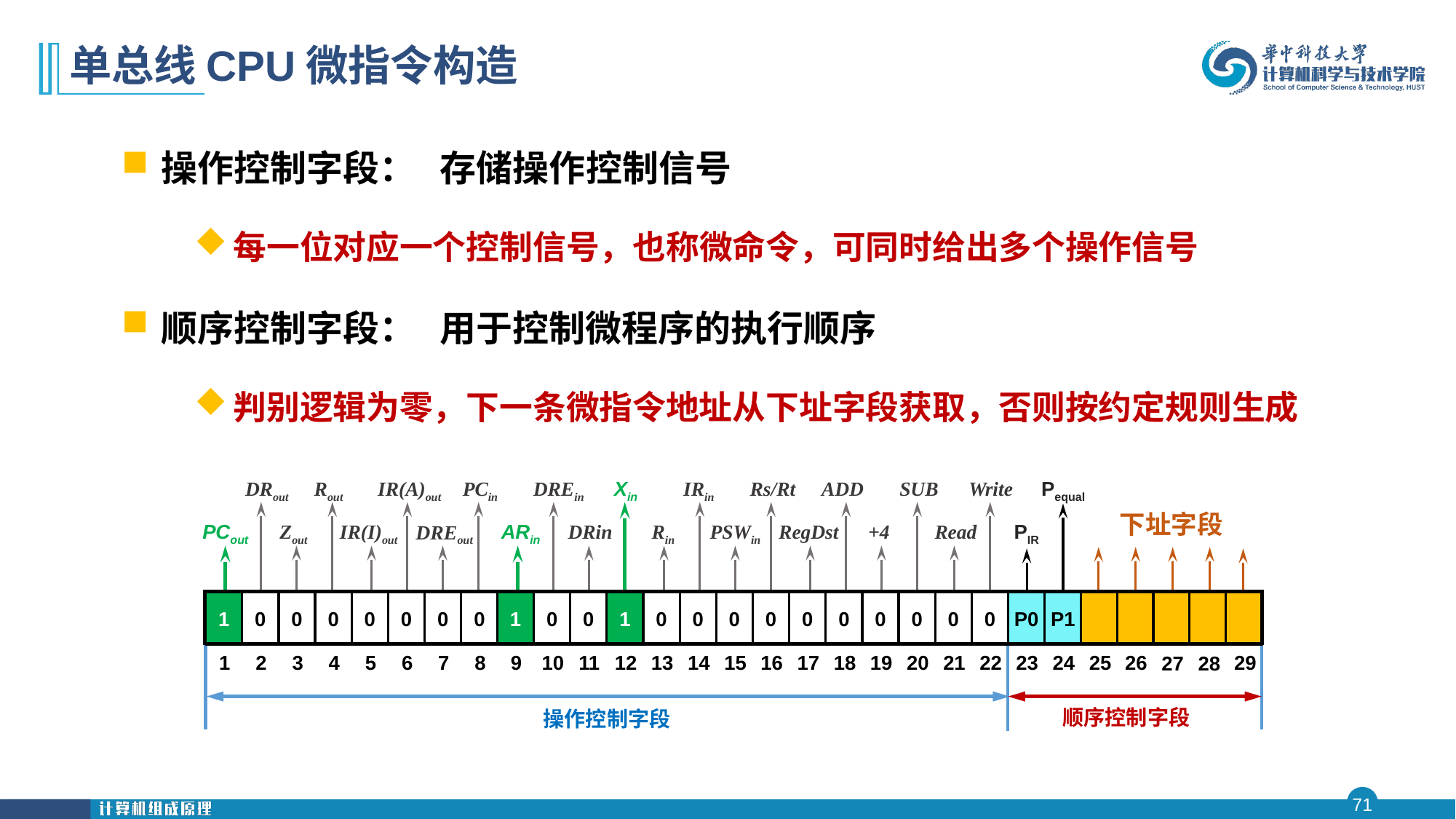

# 单总线CPU微指令构造
操作控制字段：   存储操作控制信号
每一位对应一个控制信号，也称微命令，可同时给出多个操作信号
顺序控制字段：   用于控制微程序的执行顺序
判别逻辑为零，下一条微指令地址从下址字段获取，否则按约定规则生成
DRout
Rout
IR(A)out

PCin
DREin
Xin
IRin
Rs/Rt
ADD
SUB
Write
PCout
Zout
IR(I)out
ARin
DRin
Rin
PSWin
RegDst
+4
Read
DREout
Pequal
PIR
下址字段

1
0
0
0
0
0
0
0
1
0
0
1
0
0
0
0
0
0
0
0
0
0
P0
P1

29
1
2
3
4
5
6
7
8
9
10
11
12
13
14
15
16
17
18
19
20
21
22
23
24
25
26
27
28
操作控制字段
顺序控制字段
DRout
Rout
IR(A)out

PCin
DREin
Xin
IRin
Rs/Rt
ADD
SUB
Write
PCout
Zout
IR(I)out
ARin
DRin
Rin
PSWin
RegDst
+4
Read
DREout
Pequal
PIR
下址字段

0
0
0
0
0
0
0
0
0
0
0
0
0
0
0
0
0
0
0
0
0
0
P0
P1

29
1
2
3
4
5
6
7
8
9
10
11
12
13
14
15
16
17
18
19
20
21
22
23
24
25
26
27
28